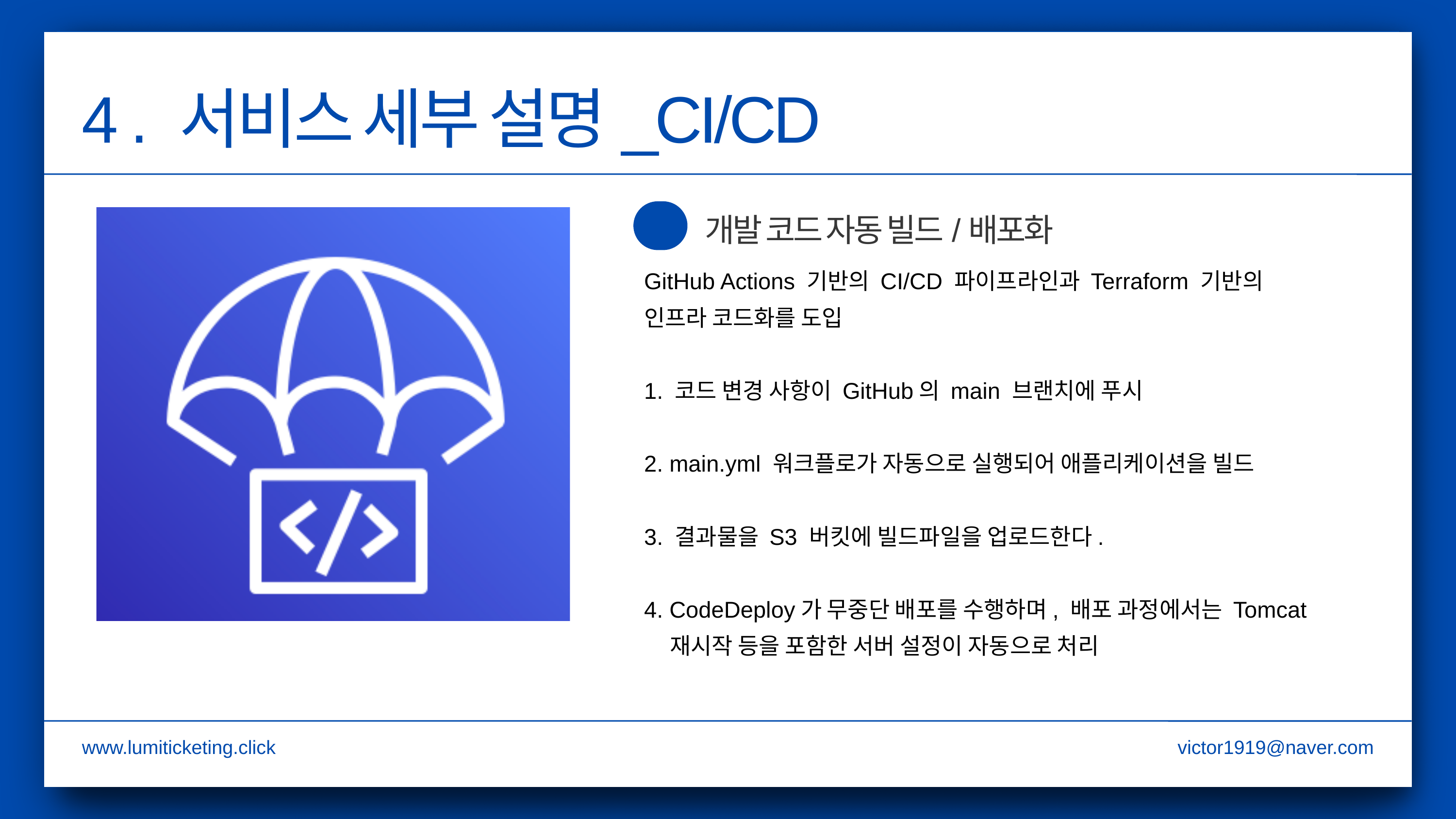

4 . 서비스 세부 설명_CI/CD

개발 코드 자동 빌드/배포화

GitHub Actions 기반의 CI/CD 파이프라인과 Terraform 기반의
인프라 코드화를 도입

1. 코드 변경 사항이 GitHub의 main 브랜치에 푸시

2. main.yml 워크플로가 자동으로 실행되어 애플리케이션을 빌드

3. 결과물을 S3 버킷에 빌드파일을 업로드한다.

4. CodeDeploy가 무중단 배포를 수행하며, 배포 과정에서는 Tomcat
    재시작 등을 포함한 서버 설정이 자동으로 처리

www.lumiticketing.click
victor1919@naver.com